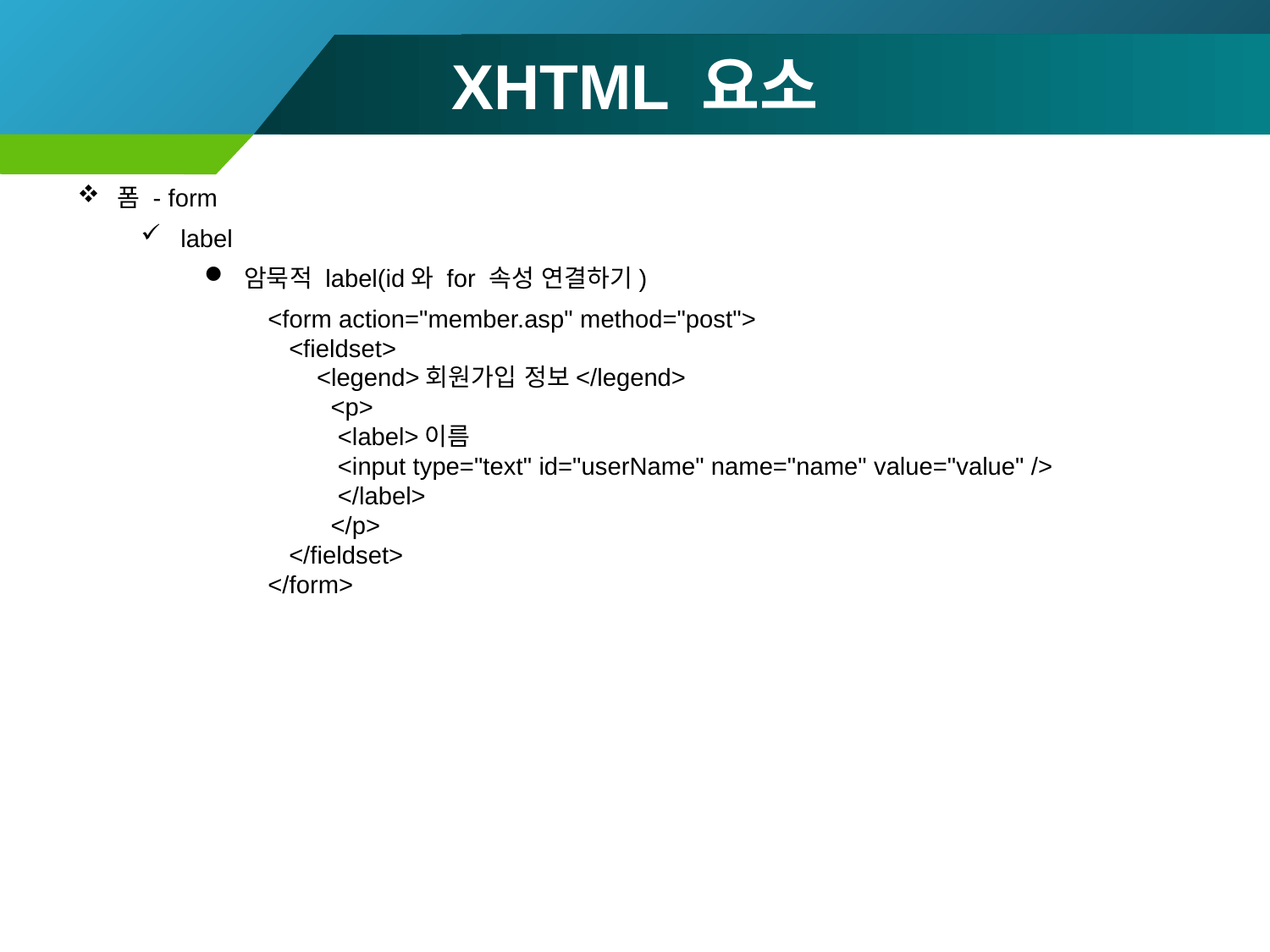

# XHTML 요소
폼 - form
label
암묵적 label(id와 for 속성 연결하기)
<form action="member.asp" method="post">
   <fieldset>
       <legend>회원가입 정보</legend>
         <p>
          <label>이름
          <input type="text" id="userName" name="name" value="value" />
          </label>
         </p>
   </fieldset>
</form>

110